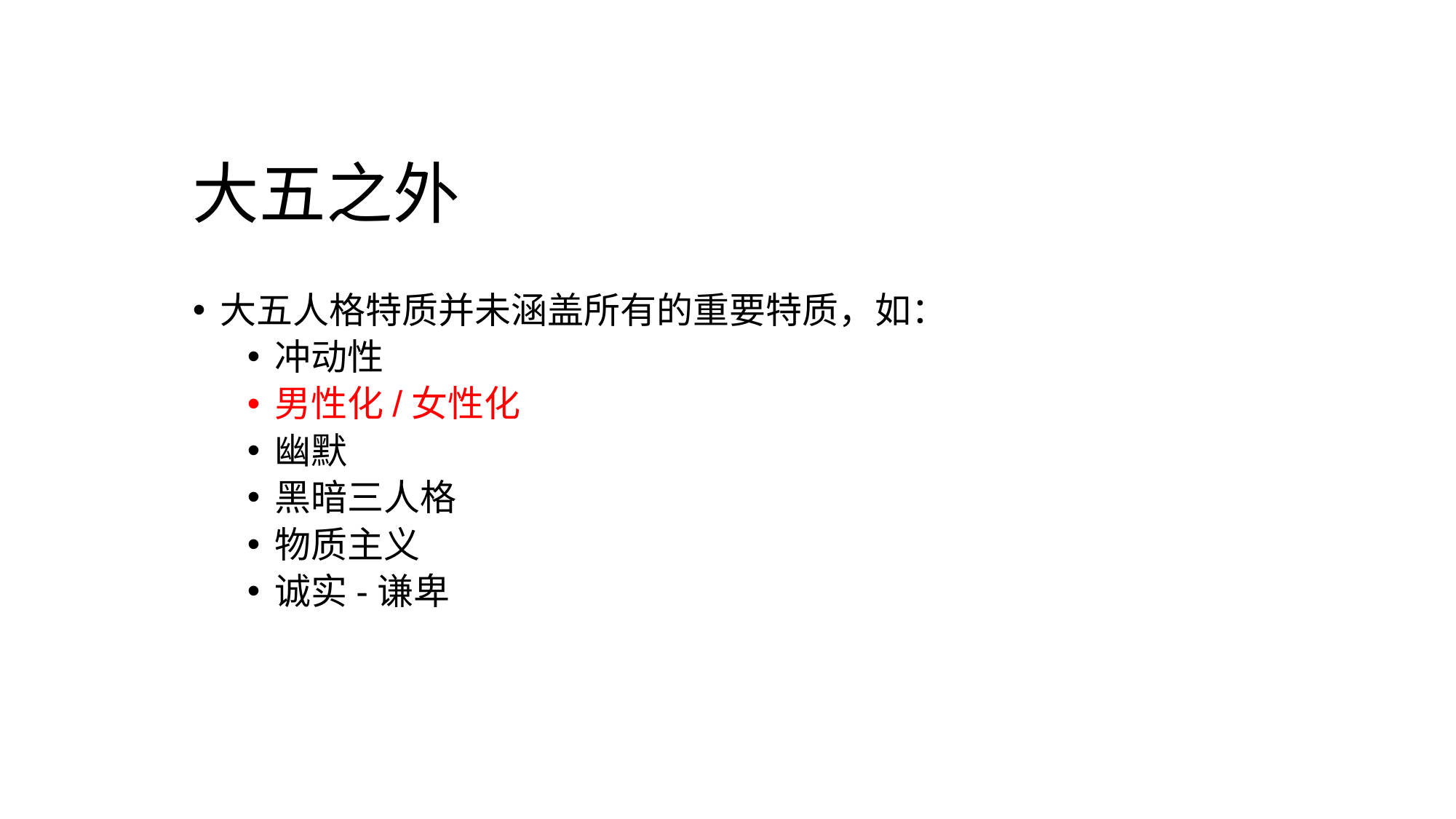

# 大五之外
大五人格特质并未涵盖所有的重要特质，如：
冲动性
男性化/女性化
幽默
黑暗三人格
物质主义
诚实-谦卑